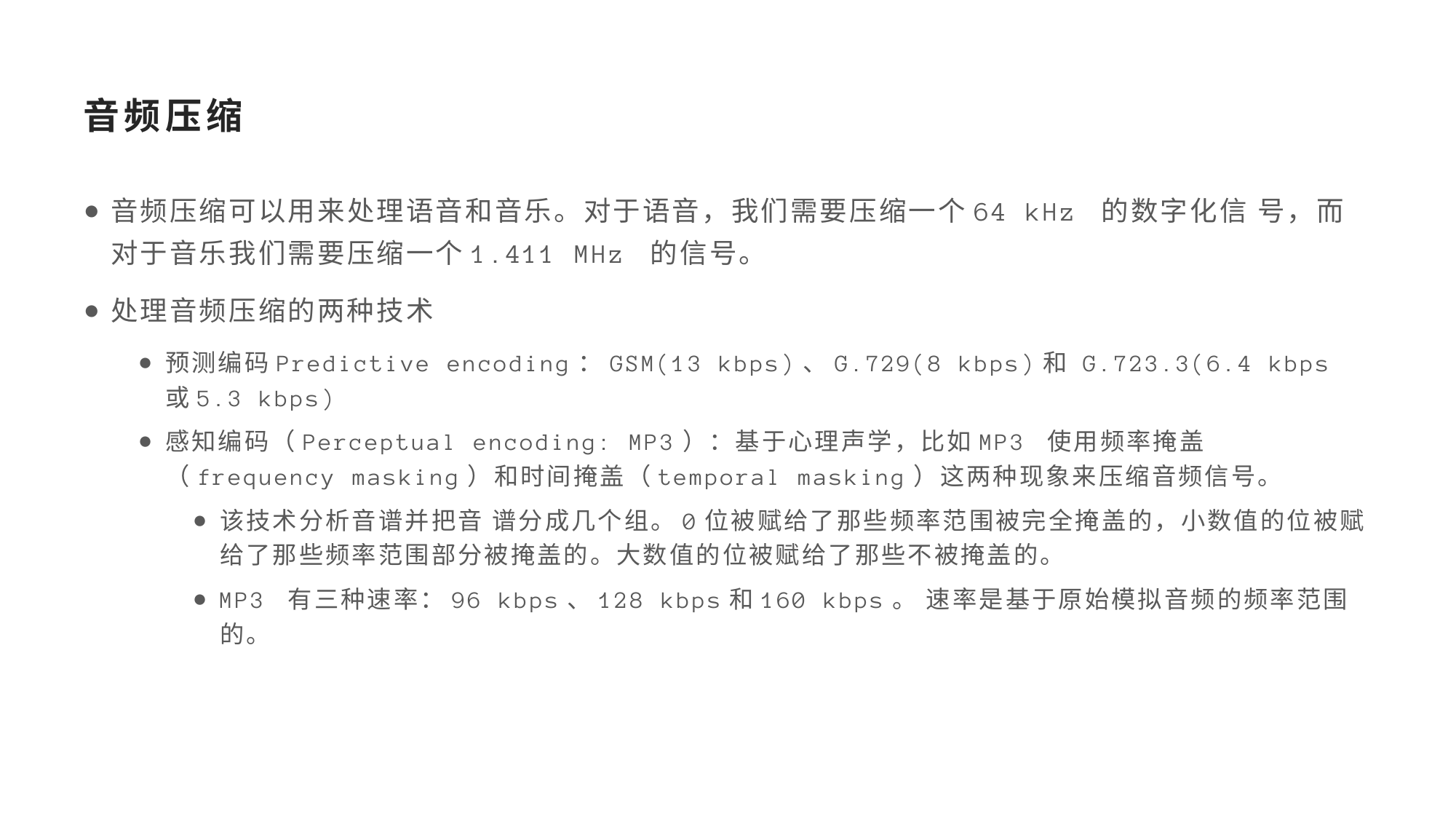

# 音频压缩
音频压缩可以用来处理语音和音乐。对于语音，我们需要压缩一个64 kHz 的数字化信 号，而对于音乐我们需要压缩一个1.411 MHz 的信号。
处理音频压缩的两种技术
预测编码Predictive encoding：GSM(13 kbps)、G.729(8 kbps)和 G.723.3(6.4 kbps 或5.3 kbps)
感知编码（Perceptual encoding: MP3）：基于心理声学，比如MP3 使用频率掩盖（frequency masking）和时间掩盖（temporal masking）这两种现象来压缩音频信号。
该技术分析音谱并把音 谱分成几个组。0位被赋给了那些频率范围被完全掩盖的，小数值的位被赋给了那些频率范围部分被掩盖的。大数值的位被赋给了那些不被掩盖的。
MP3 有三种速率：96 kbps、128 kbps和160 kbps。 速率是基于原始模拟音频的频率范围的。